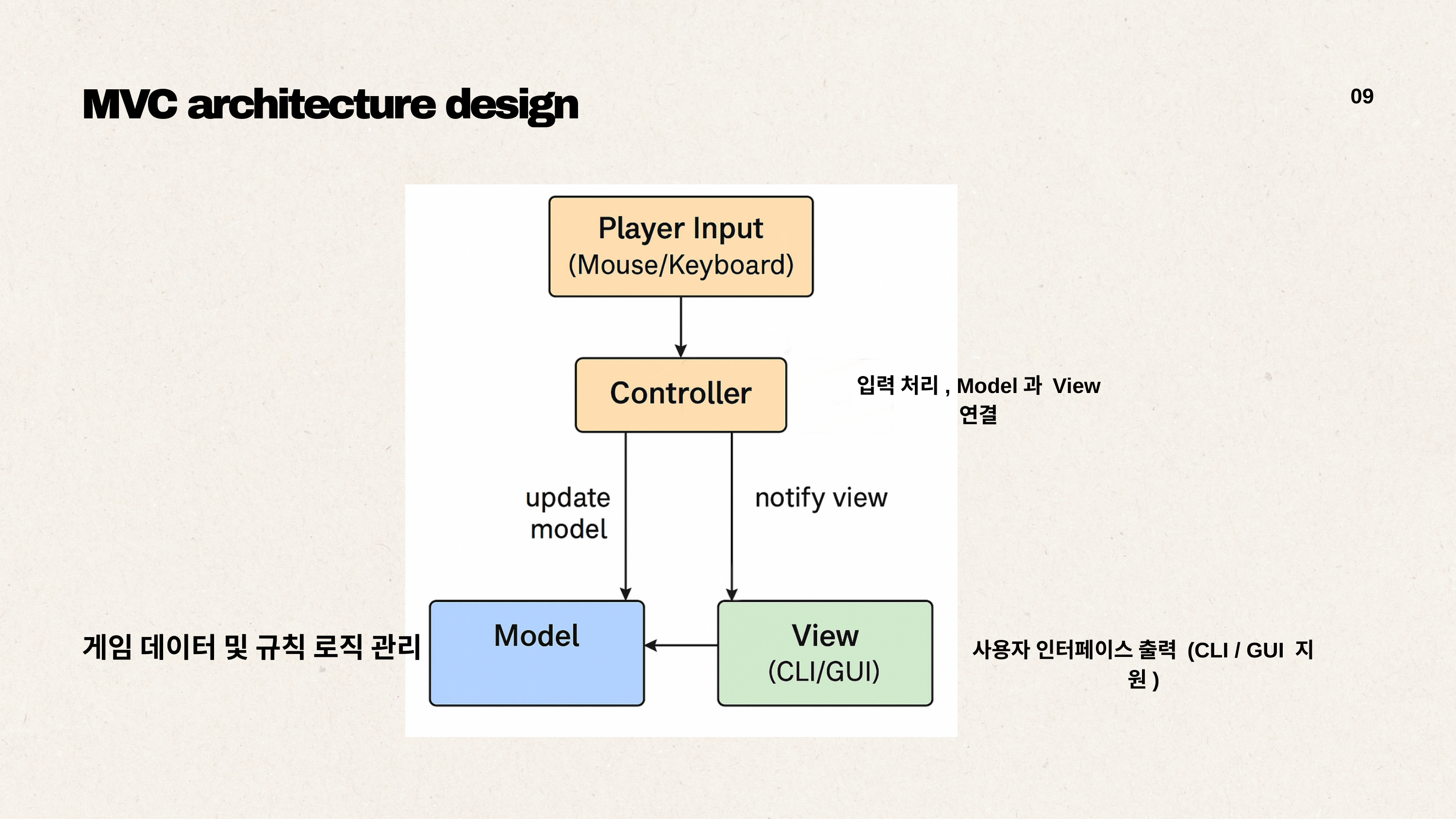

09
MVC architecture design

입력 처리, Model과 View 연결
게임 데이터 및 규칙 로직 관리
사용자 인터페이스 출력 (CLI / GUI 지원)